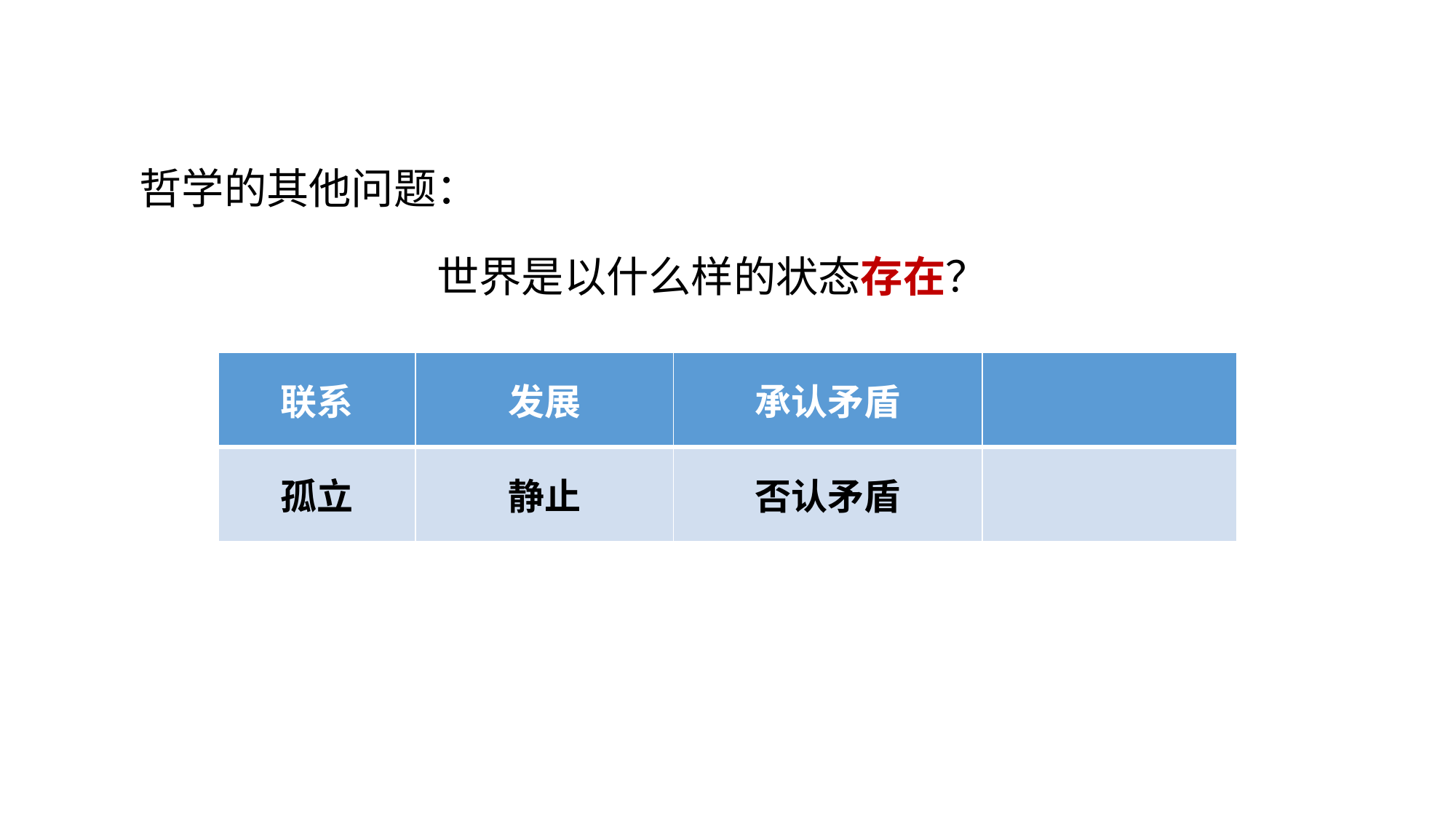

122
哲学的其他问题：
世界是以什么样的状态存在？
| 联系 | 发展 | 承认矛盾 |  |
| --- | --- | --- | --- |
| 孤立 | 静止 | 否认矛盾 |  |